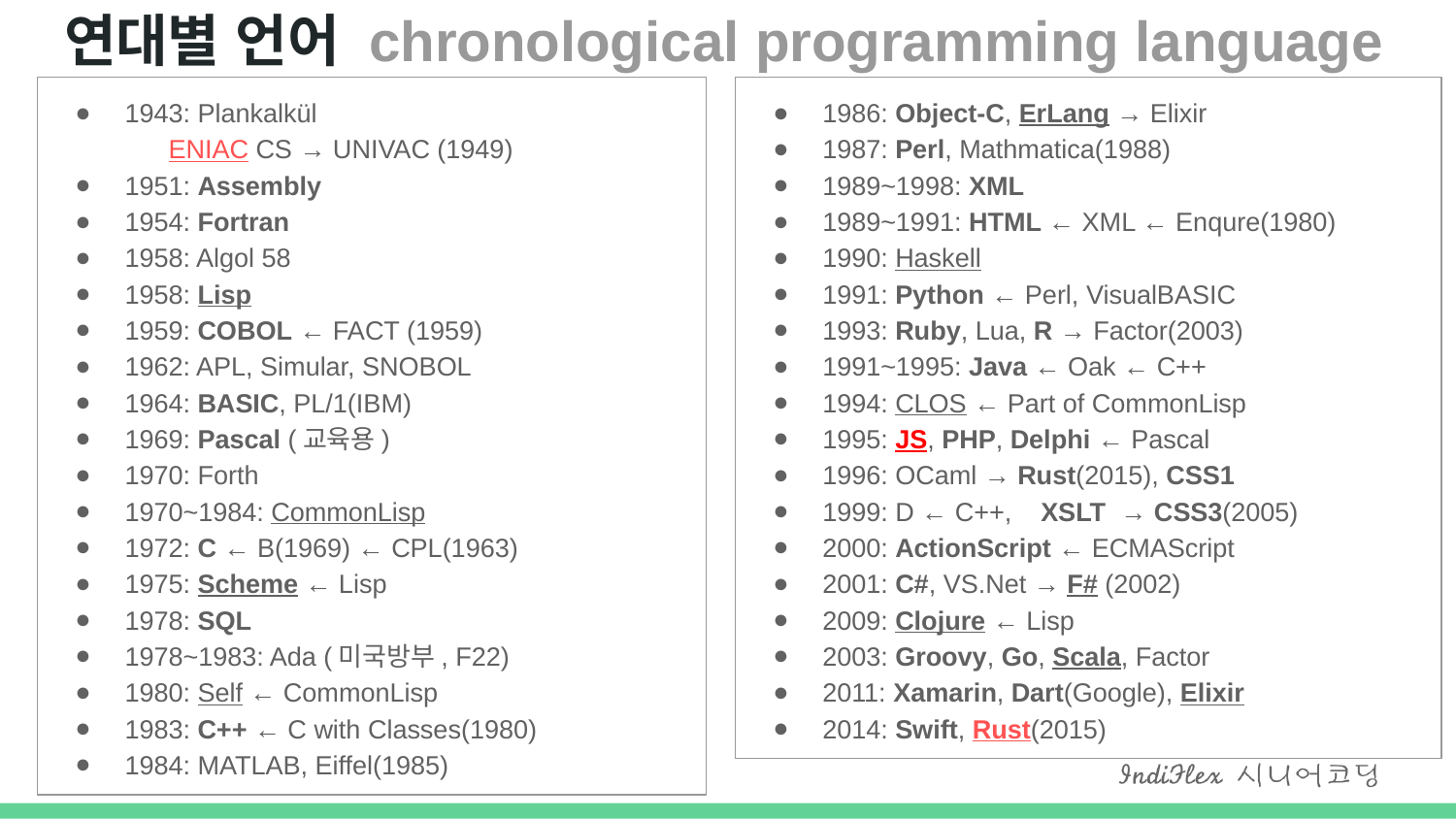

# 연대별 언어 chronological programming language
1986: Object-C, ErLang → Elixir
1987: Perl, Mathmatica(1988)
1989~1998: XML
1989~1991: HTML ← XML ← Enqure(1980)
1990: Haskell
1991: Python ← Perl, VisualBASIC
1993: Ruby, Lua, R → Factor(2003)
1991~1995: Java ← Oak ← C++
1994: CLOS ← Part of CommonLisp
1995: JS, PHP, Delphi ← Pascal
1996: OCaml → Rust(2015), CSS1
1999: D ← C++,    XSLT  → CSS3(2005)
2000: ActionScript ← ECMAScript
2001: C#, VS.Net → F# (2002)
2009: Clojure ← Lisp
2003: Groovy, Go, Scala, Factor
2011: Xamarin, Dart(Google), Elixir
2014: Swift, Rust(2015)
1943: Plankalkül
      ENIAC CS → UNIVAC (1949)
1951: Assembly
1954: Fortran
1958: Algol 58
1958: Lisp
1959: COBOL ← FACT (1959)
1962: APL, Simular, SNOBOL
1964: BASIC, PL/1(IBM)
1969: Pascal (교육용)
1970: Forth
1970~1984: CommonLisp
1972: C ← B(1969) ← CPL(1963)
1975: Scheme ← Lisp
1978: SQL
1978~1983: Ada (미국방부, F22)
1980: Self ← CommonLisp
1983: C++ ← C with Classes(1980)
1984: MATLAB, Eiffel(1985)